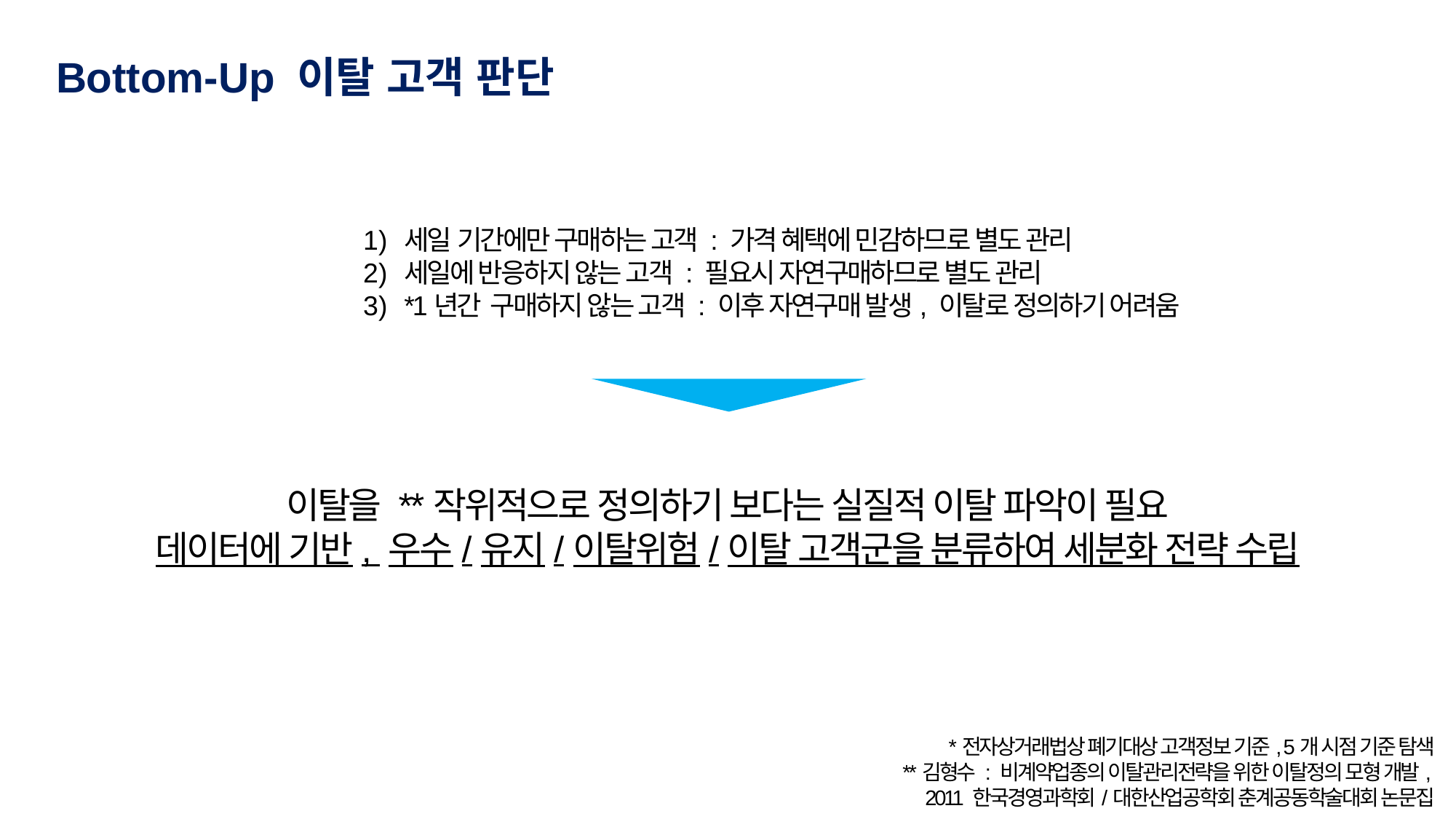

Bottom-Up 이탈 고객 판단
세일 기간에만 구매하는 고객 : 가격 혜택에 민감하므로 별도 관리
세일에 반응하지 않는 고객 : 필요시 자연구매하므로 별도 관리
*1년간  구매하지 않는 고객 : 이후 자연구매 발생, 이탈로 정의하기 어려움

이탈을 **작위적으로 정의하기 보다는 실질적 이탈 파악이 필요
데이터에 기반, 우수/유지/이탈위험/이탈 고객군을 분류하여 세분화 전략 수립
*전자상거래법상 폐기대상 고객정보 기준, 5개 시점 기준 탐색
**김형수 : 비계약업종의 이탈관리전략을 위한 이탈정의 모형 개발,
2011 한국경영과학회/대한산업공학회 춘계공동학술대회 논문집